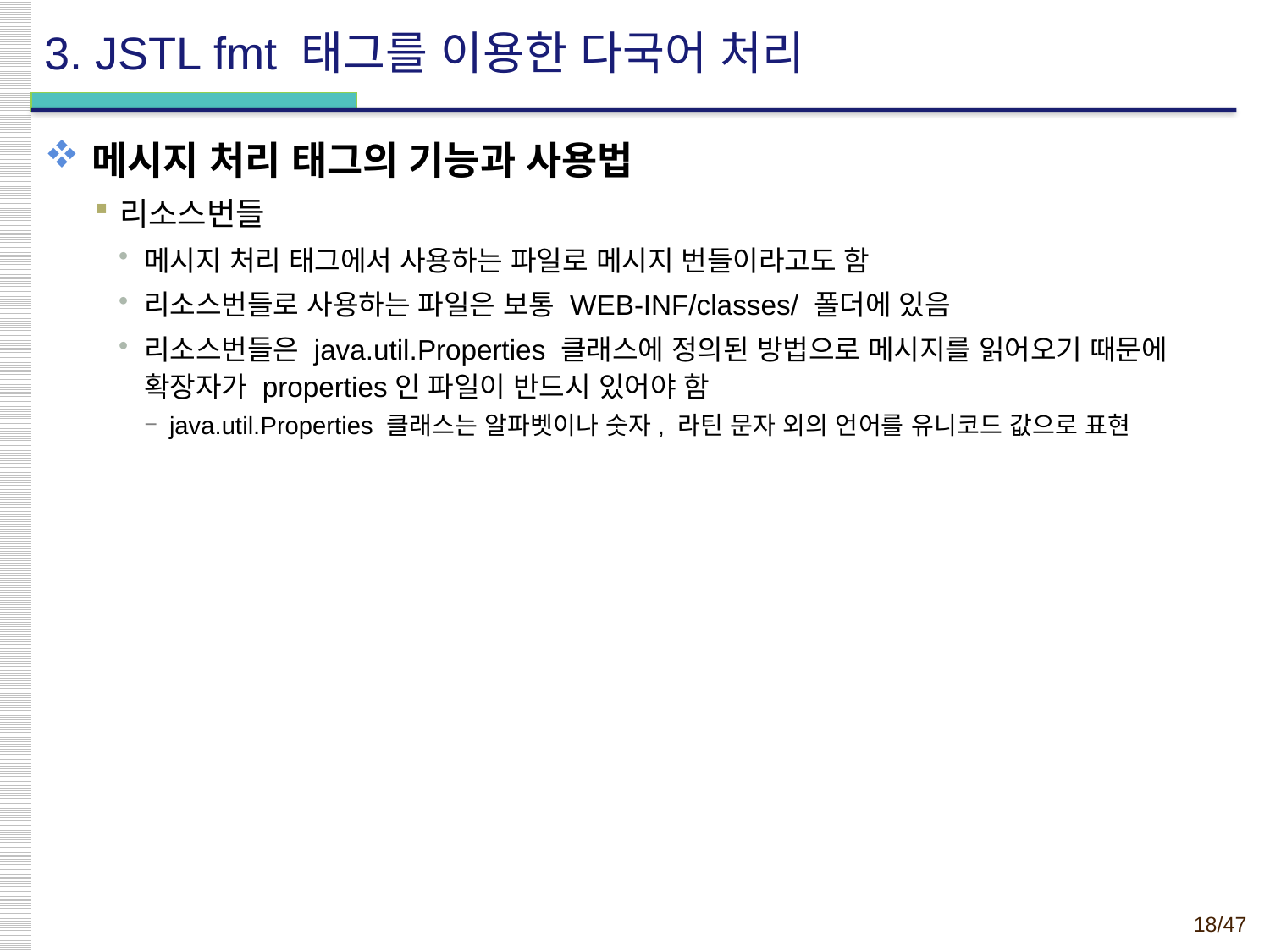

# 3. JSTL fmt 태그를 이용한 다국어 처리
메시지 처리 태그의 기능과 사용법
리소스번들
메시지 처리 태그에서 사용하는 파일로 메시지 번들이라고도 함
리소스번들로 사용하는 파일은 보통 WEB-INF/classes/ 폴더에 있음
리소스번들은 java.util.Properties 클래스에 정의된 방법으로 메시지를 읽어오기 때문에 확장자가 properties인 파일이 반드시 있어야 함
java.util.Properties 클래스는 알파벳이나 숫자, 라틴 문자 외의 언어를 유니코드 값으로 표현